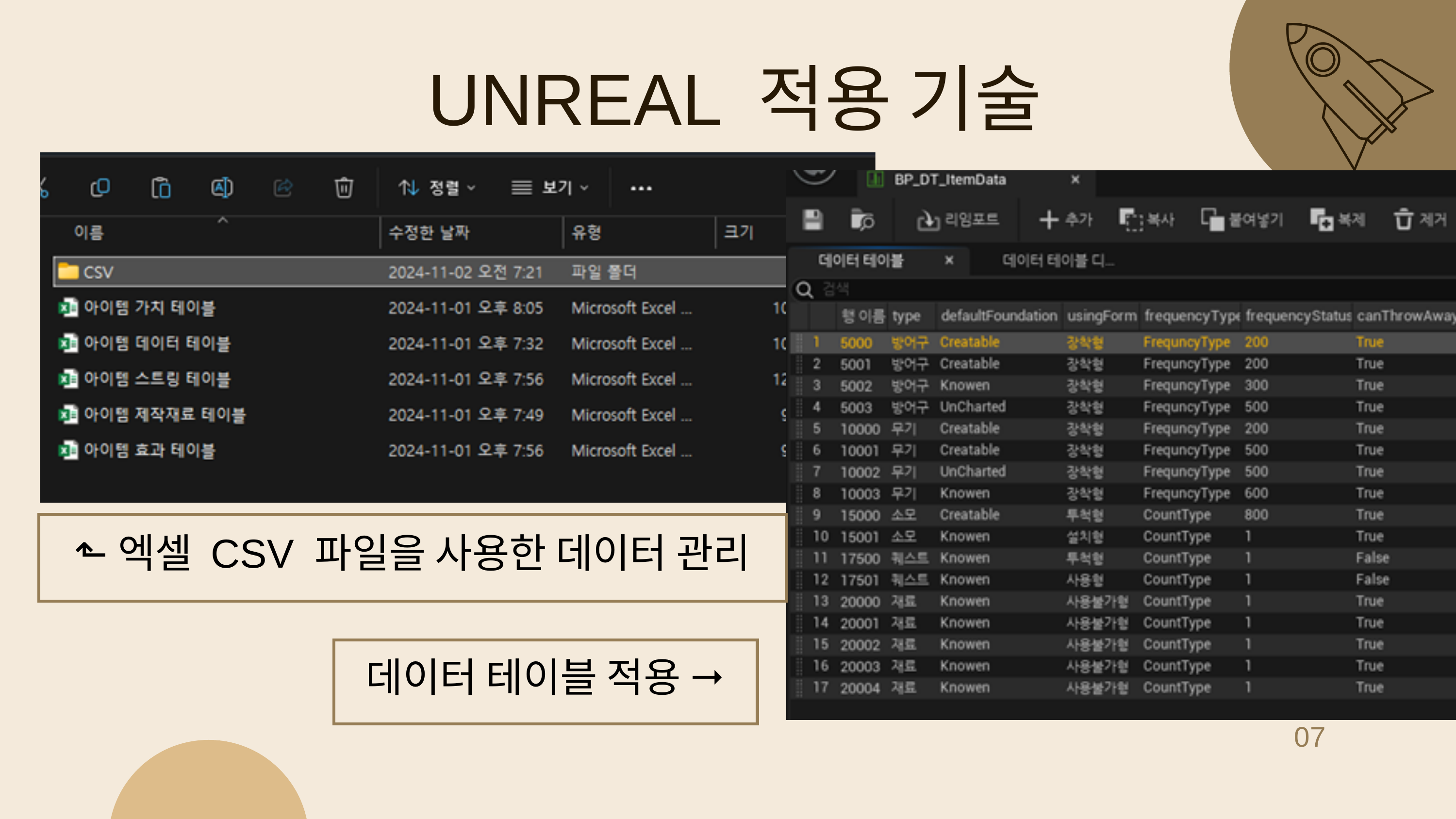

UNREAL 적용 기술

⬑엑셀 CSV 파일을 사용한 데이터 관리

데이터 테이블 적용 ⭢
07